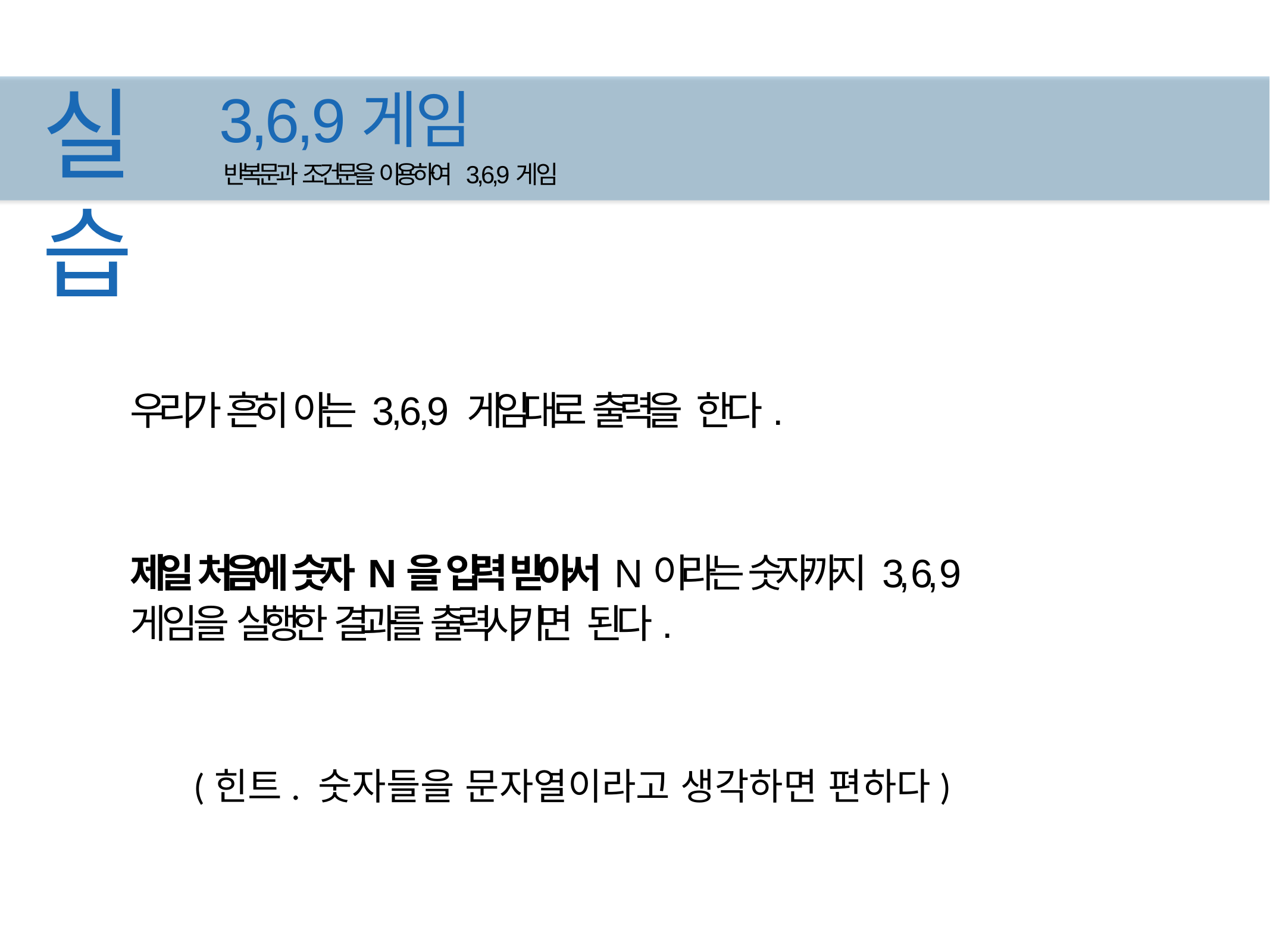

# 3,6,9게임
반복문과  조건문을  이용하여 3,6,9게임
실습

우리가  흔히  아는  3,6,9 게임대로  출력을  한다.

제일 처음에 숫자 N을 입력 받아서 N이라는 숫자까지  3, 6, 9게임을 실행한  결과를  출력시키면  된다.
(힌트. 숫자들을 문자열이라고 생각하면 편하다)